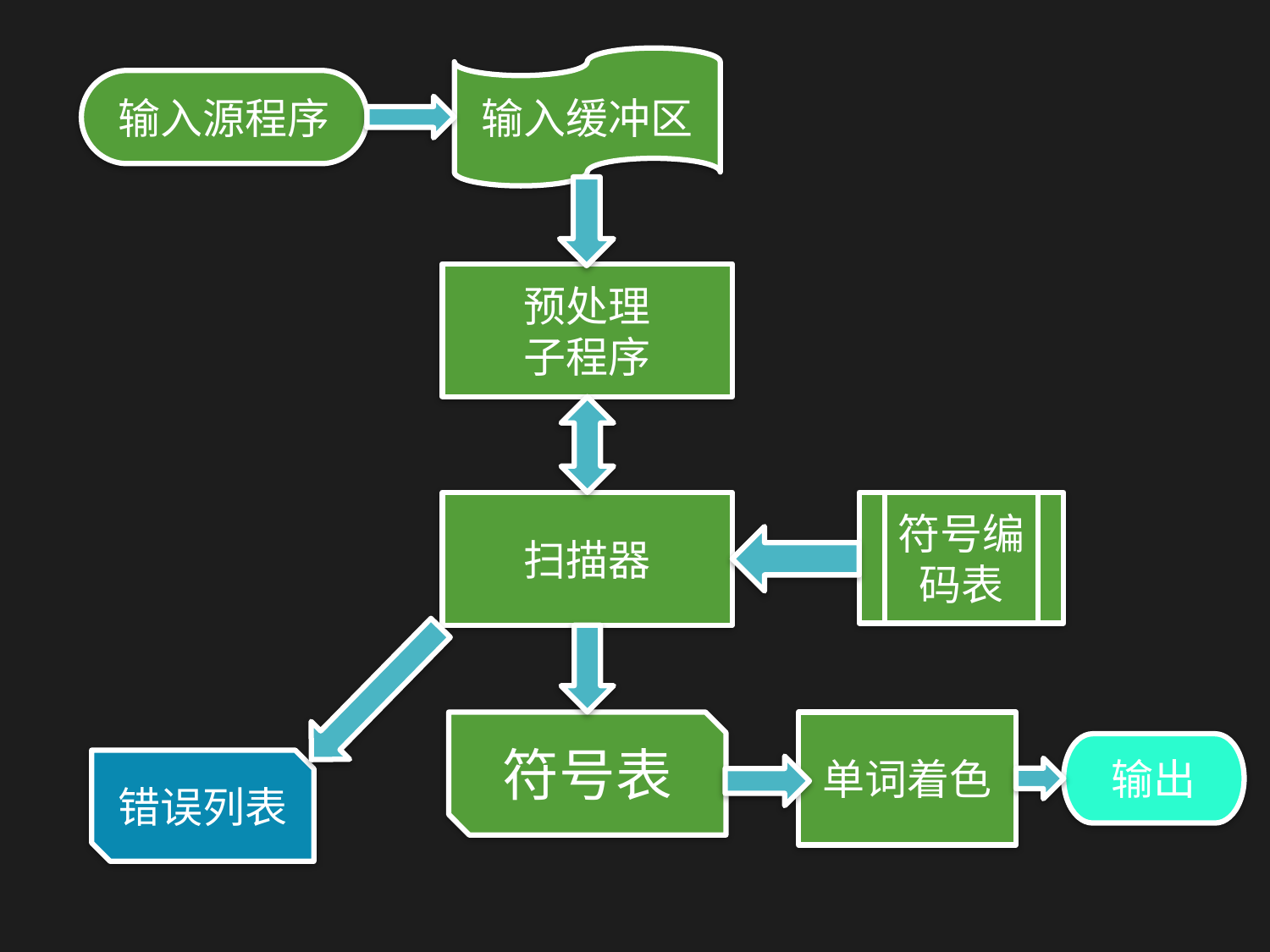

输入缓冲区
输入源程序

预处理
子程序

扫描器
符号编码表

符号表
单词着色
输出
错误列表